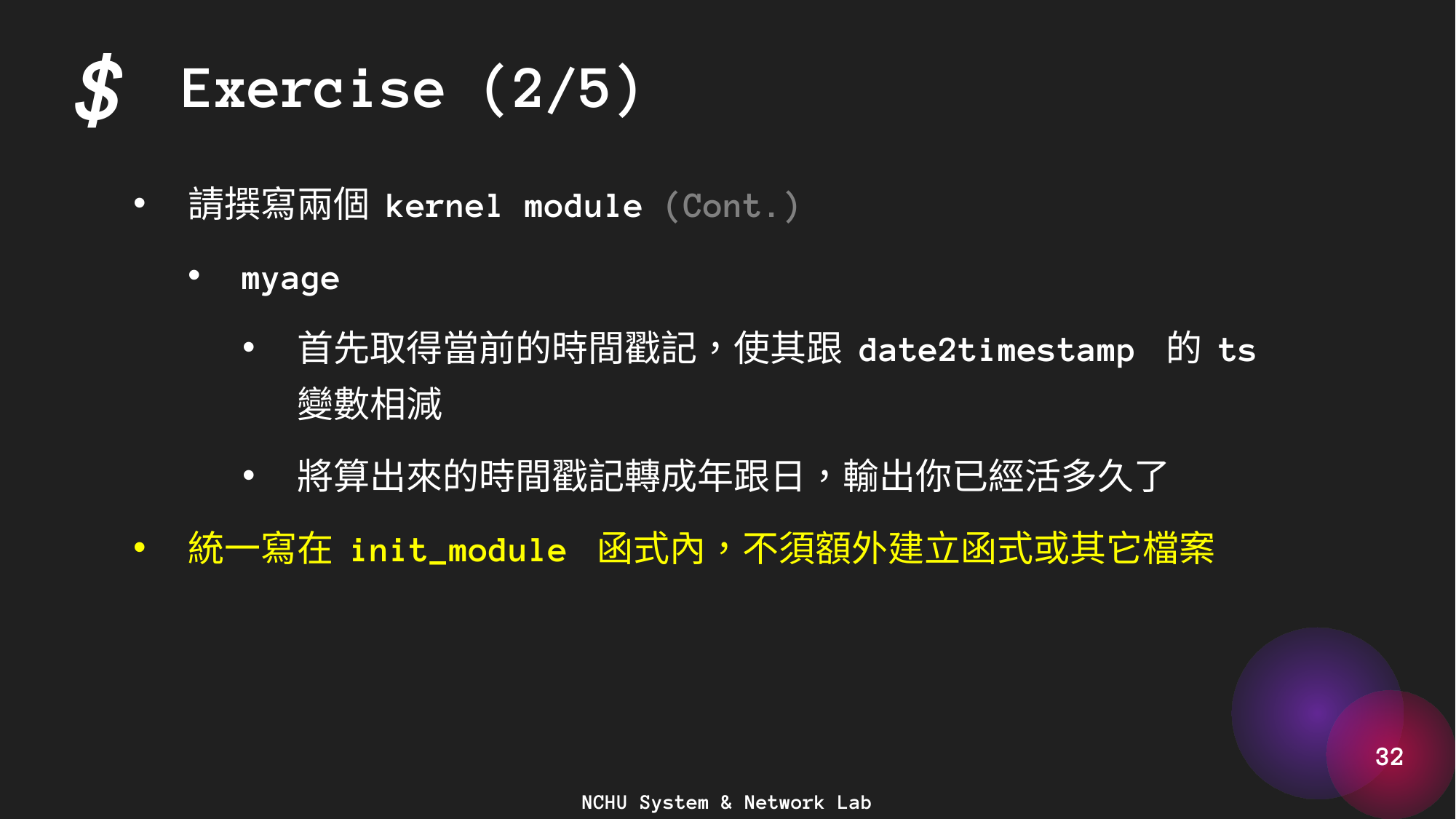

$
Exercise (2/5)
請撰寫兩個 kernel module (Cont.)
myage
首先取得當前的時間戳記，使其跟 date2timestamp 的 ts 變數相減
將算出來的時間戳記轉成年跟日，輸出你已經活多久了
統一寫在 init_module 函式內，不須額外建立函式或其它檔案

32
NCHU System & Network Lab